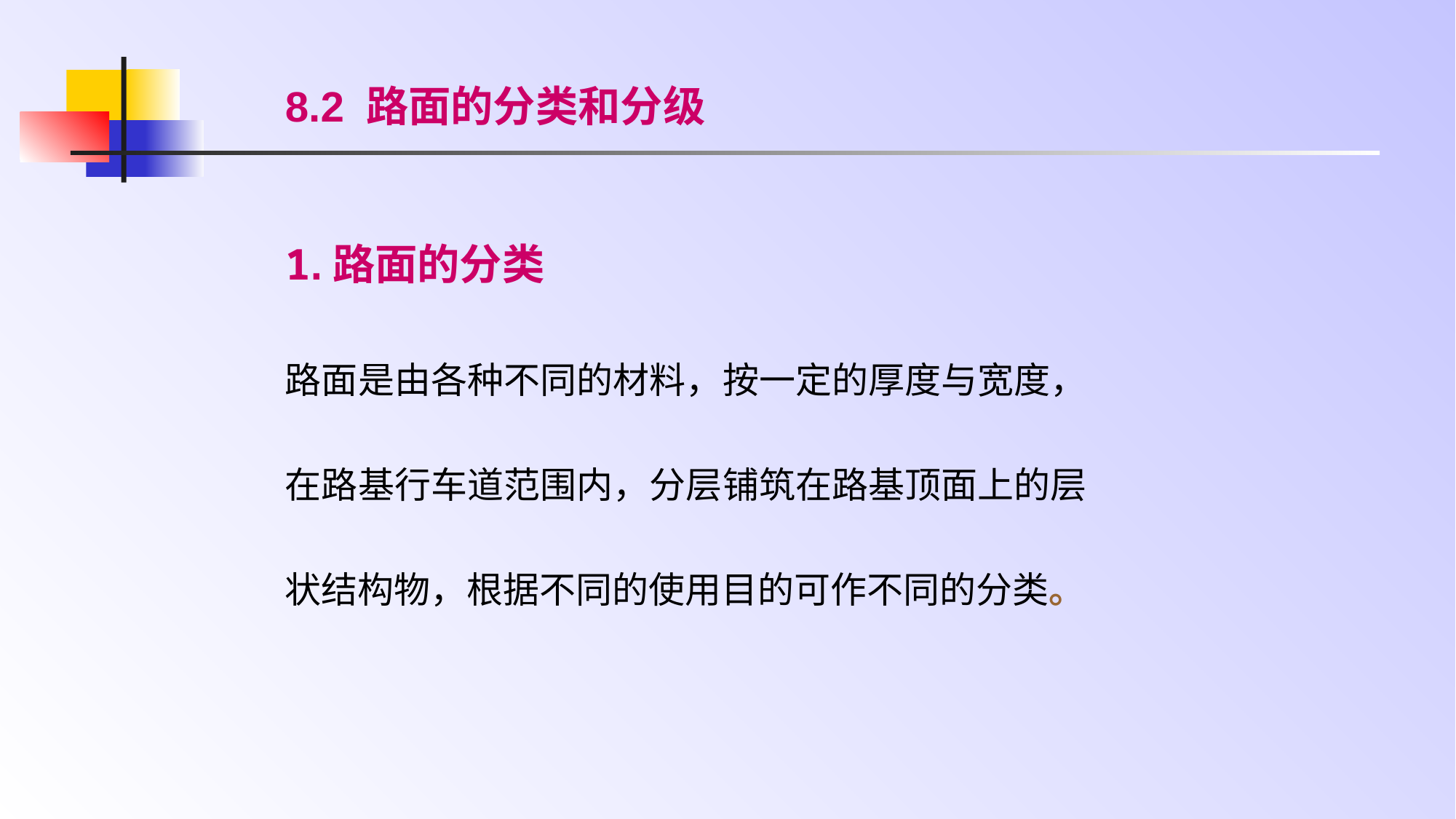

8.2 路面的分类和分级
1.路面的分类
路面是由各种不同的材料，按一定的厚度与宽度，在路基行车道范围内，分层铺筑在路基顶面上的层状结构物，根据不同的使用目的可作不同的分类。